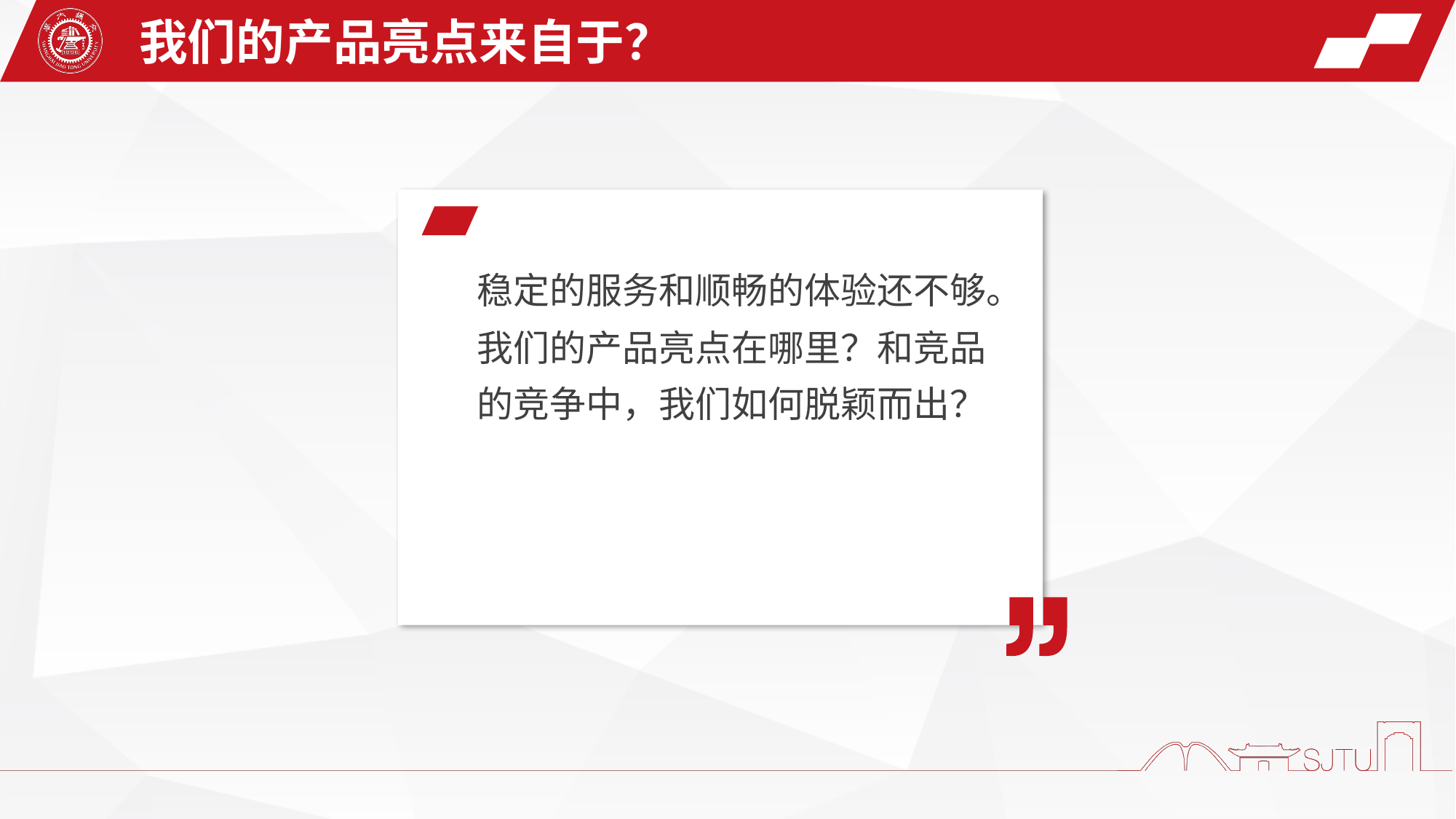

我们的产品亮点来自于？

稳定的服务和顺畅的体验还不够。我们的产品亮点在哪里？和竞品的竞争中，我们如何脱颖而出？